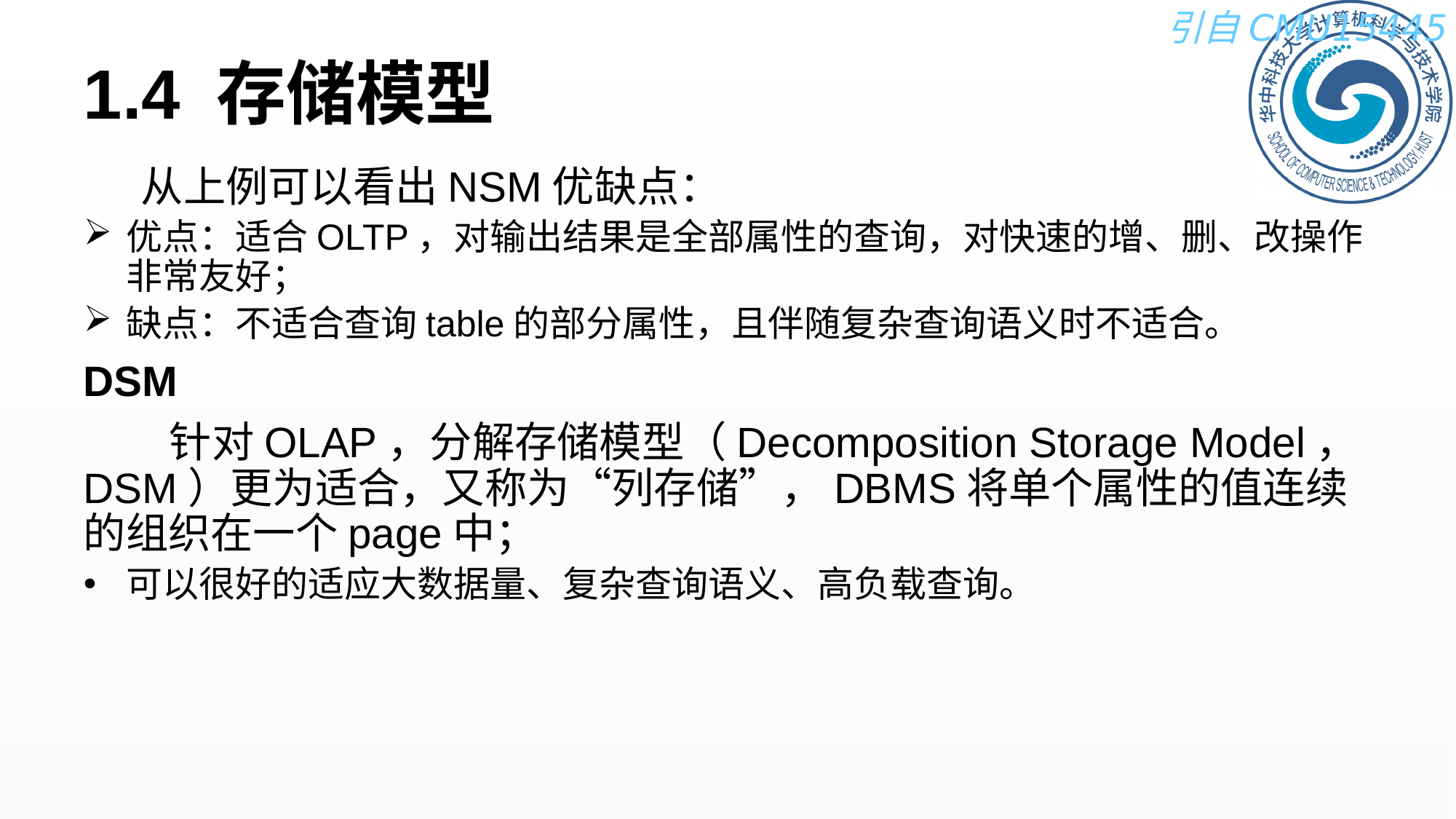

# 1.4 存储模型
     从上例可以看出NSM优缺点：
优点：适合OLTP，对输出结果是全部属性的查询，对快速的增、删、改操作非常友好；
缺点：不适合查询table的部分属性，且伴随复杂查询语义时不适合。
DSM
        针对OLAP，分解存储模型（Decomposition Storage Model，DSM）更为适合，又称为“列存储”，DBMS将单个属性的值连续的组织在一个page中；
可以很好的适应大数据量、复杂查询语义、高负载查询。
44